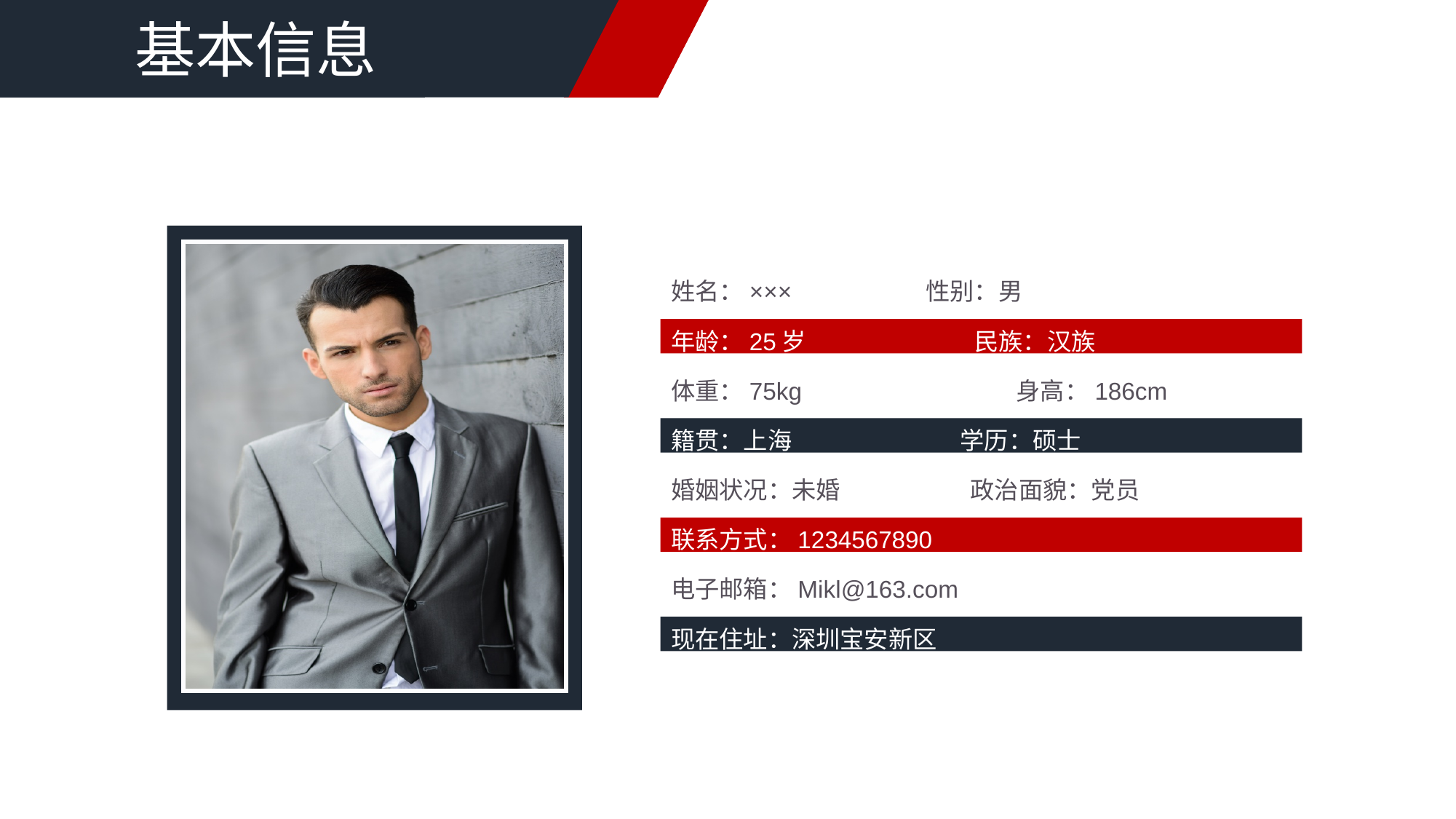

基本信息

姓名：×××                   性别：男
年龄：25岁                               民族：汉族
体重：75kg                               身高：186cm
籍贯：上海                               学历：硕士
婚姻状况：未婚                        政治面貌：党员
联系方式：1234567890
电子邮箱：Mikl@163.com
现在住址：深圳宝安新区